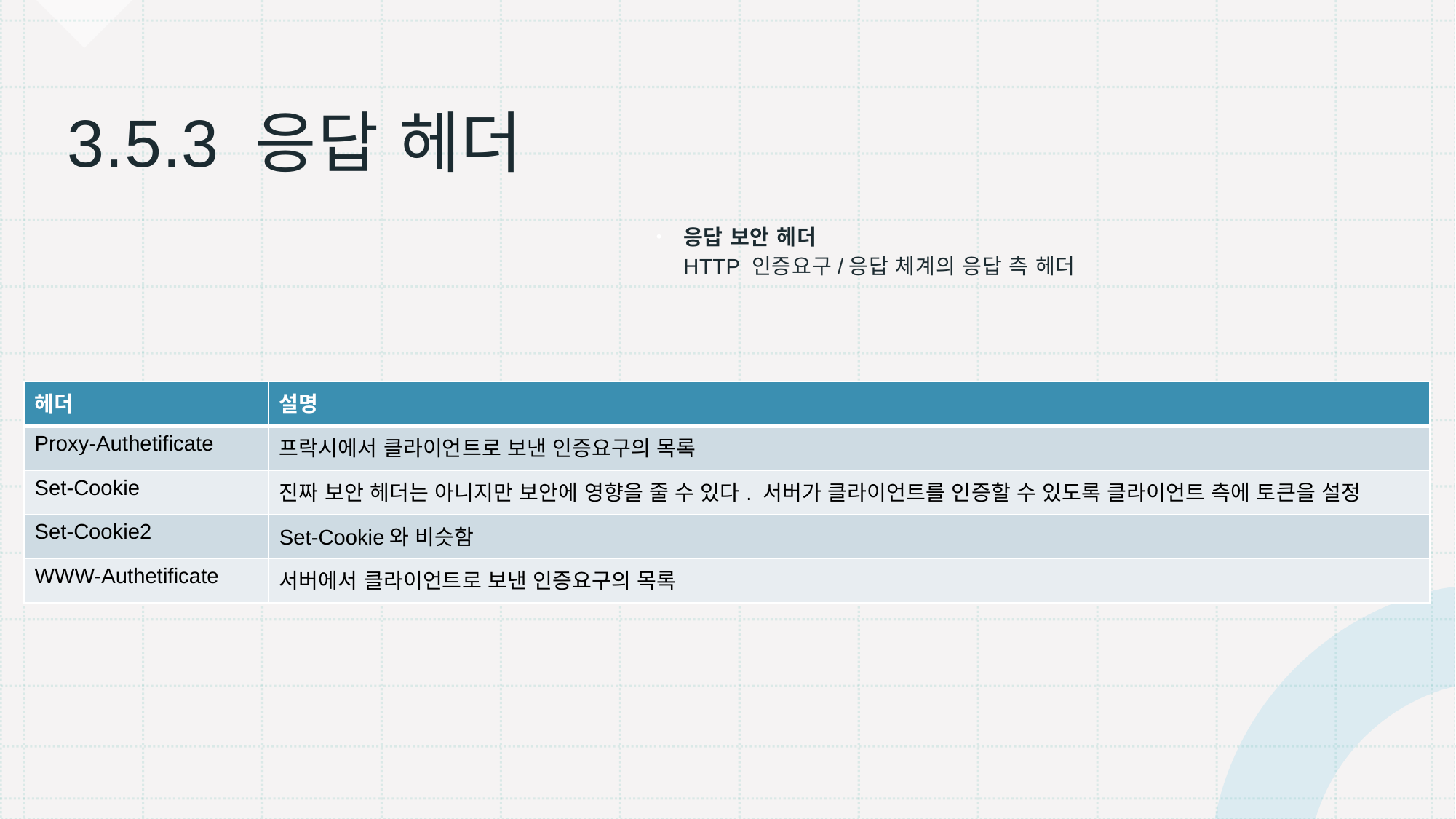

# 3.5.3 응답 헤더
응답 보안 헤더
HTTP 인증요구/응답 체계의 응답 측 헤더

| 헤더 | 설명 |
| --- | --- |
| Proxy-Authetificate | 프락시에서 클라이언트로 보낸 인증요구의 목록 |
| Set-Cookie | 진짜 보안 헤더는 아니지만 보안에 영향을 줄 수 있다. 서버가 클라이언트를 인증할 수 있도록 클라이언트 측에 토큰을 설정 |
| Set-Cookie2 | Set-Cookie와 비슷함 |
| WWW-Authetificate | 서버에서 클라이언트로 보낸 인증요구의 목록 |